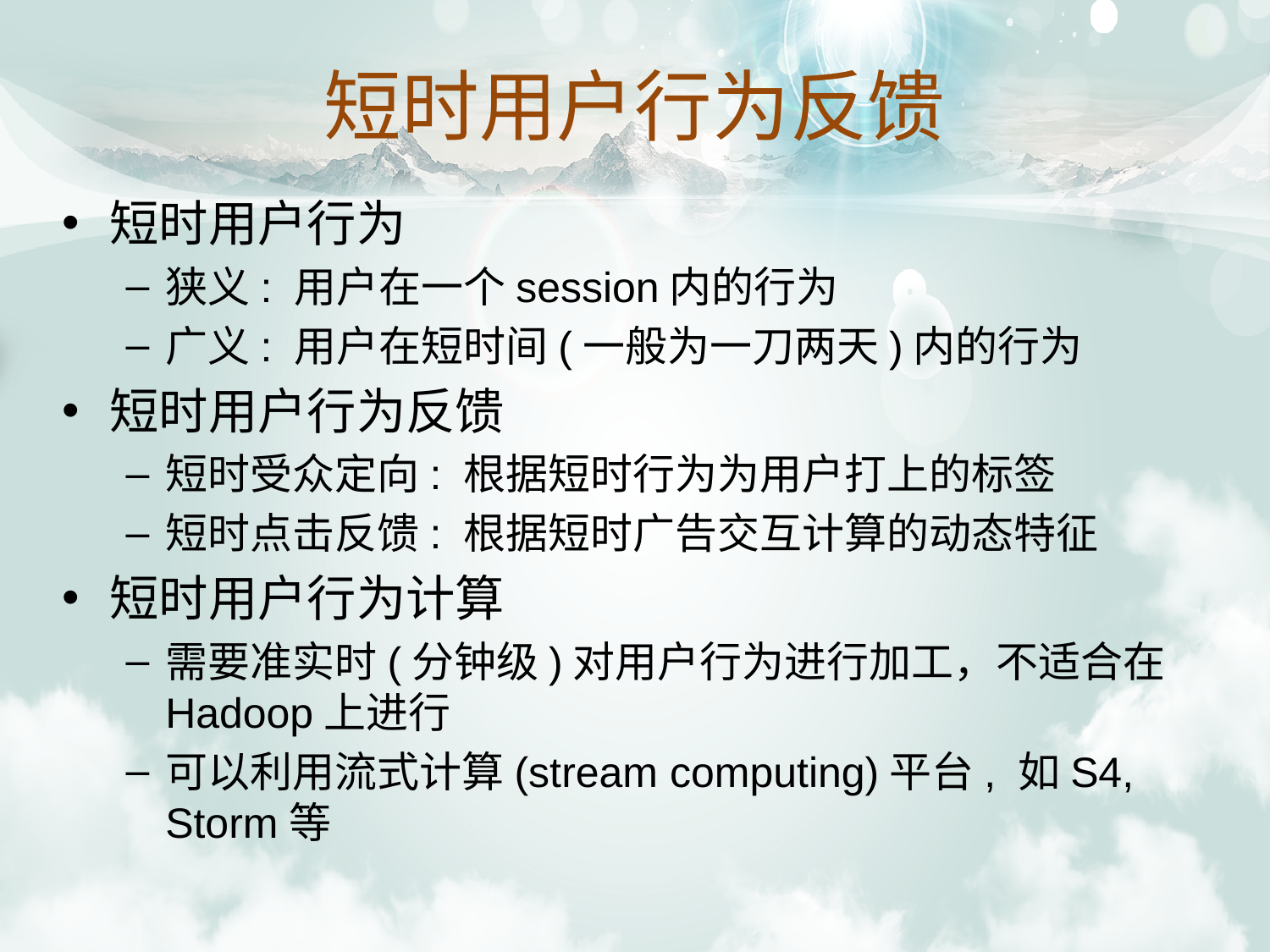

短时用户行为反馈
短时用户行为
狭义: 用户在一个session内的行为
广义: 用户在短时间(一般为一刀两天)内的行为
短时用户行为反馈
短时受众定向: 根据短时行为为用户打上的标签
短时点击反馈: 根据短时广告交互计算的动态特征
短时用户行为计算
需要准实时(分钟级)对用户行为进行加工，不适合在Hadoop上进行
可以利用流式计算(stream computing)平台, 如S4, Storm等